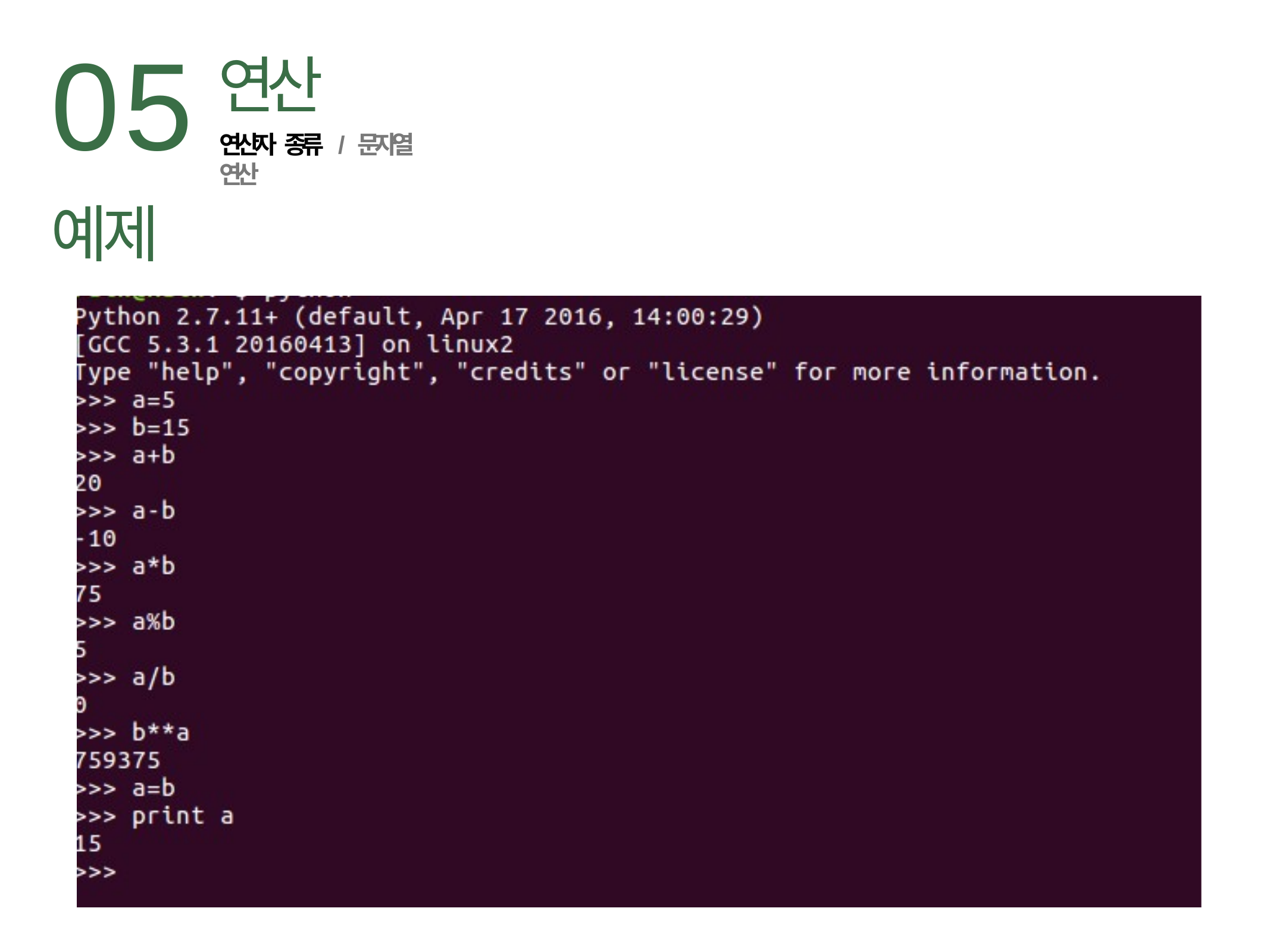

05
예제
연산
연산자 종류	/ 문자열 연산